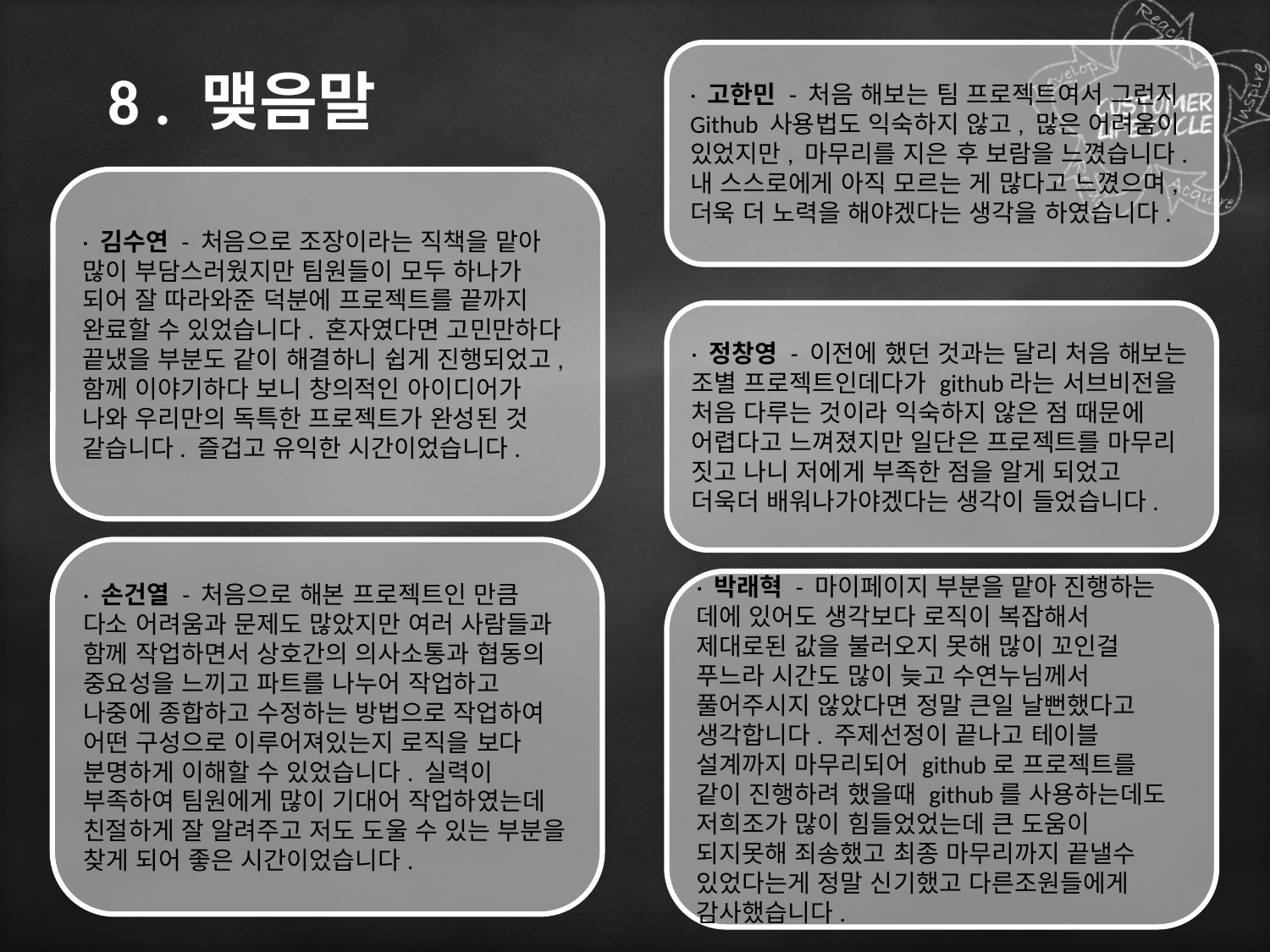

# 8 . 맺음말
· 고한민 - 처음 해보는 팀 프로젝트여서 그런지 Github 사용법도 익숙하지 않고, 많은 어려움이 있었지만, 마무리를 지은 후 보람을 느꼈습니다. 내 스스로에게 아직 모르는 게 많다고 느꼈으며, 더욱 더 노력을 해야겠다는 생각을 하였습니다.
· 김수연 - 처음으로 조장이라는 직책을 맡아 많이 부담스러웠지만 팀원들이 모두 하나가 되어 잘 따라와준 덕분에 프로젝트를 끝까지 완료할 수 있었습니다. 혼자였다면 고민만하다 끝냈을 부분도 같이 해결하니 쉽게 진행되었고, 함께 이야기하다 보니 창의적인 아이디어가 나와 우리만의 독특한 프로젝트가 완성된 것 같습니다. 즐겁고 유익한 시간이었습니다.
· 정창영 - 이전에 했던 것과는 달리 처음 해보는 조별 프로젝트인데다가 github라는 서브비전을 처음 다루는 것이라 익숙하지 않은 점 때문에 어렵다고 느껴졌지만 일단은 프로젝트를 마무리 짓고 나니 저에게 부족한 점을 알게 되었고 더욱더 배워나가야겠다는 생각이 들었습니다.
· 손건열 - 처음으로 해본 프로젝트인 만큼 다소 어려움과 문제도 많았지만 여러 사람들과 함께 작업하면서 상호간의 의사소통과 협동의 중요성을 느끼고 파트를 나누어 작업하고 나중에 종합하고 수정하는 방법으로 작업하여 어떤 구성으로 이루어져있는지 로직을 보다 분명하게 이해할 수 있었습니다. 실력이 부족하여 팀원에게 많이 기대어 작업하였는데 친절하게 잘 알려주고 저도 도울 수 있는 부분을 찾게 되어 좋은 시간이었습니다.
· 박래혁 - 마이페이지 부분을 맡아 진행하는 데에 있어도 생각보다 로직이 복잡해서 제대로된 값을 불러오지 못해 많이 꼬인걸 푸느라 시간도 많이 늦고 수연누님께서 풀어주시지 않았다면 정말 큰일 날뻔했다고 생각합니다. 주제선정이 끝나고 테이블 설계까지 마무리되어 github로 프로젝트를 같이 진행하려 했을때 github를 사용하는데도 저희조가 많이 힘들었었는데 큰 도움이 되지못해 죄송했고 최종 마무리까지 끝낼수 있었다는게 정말 신기했고 다른조원들에게 감사했습니다.